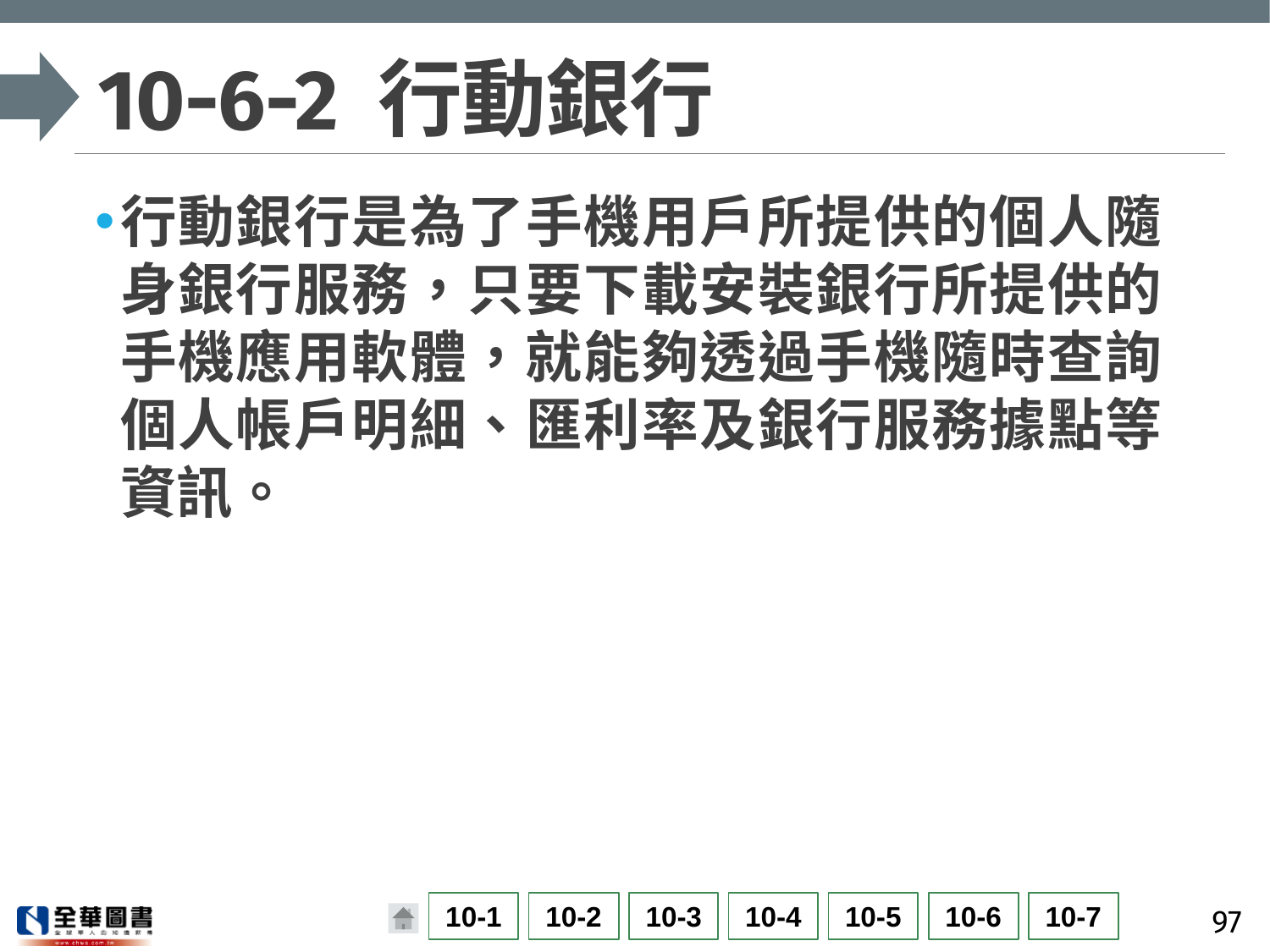

# 10-6-2 行動銀行
行動銀行是為了手機用戶所提供的個人隨身銀行服務，只要下載安裝銀行所提供的手機應用軟體，就能夠透過手機隨時查詢個人帳戶明細、匯利率及銀行服務據點等資訊。
97